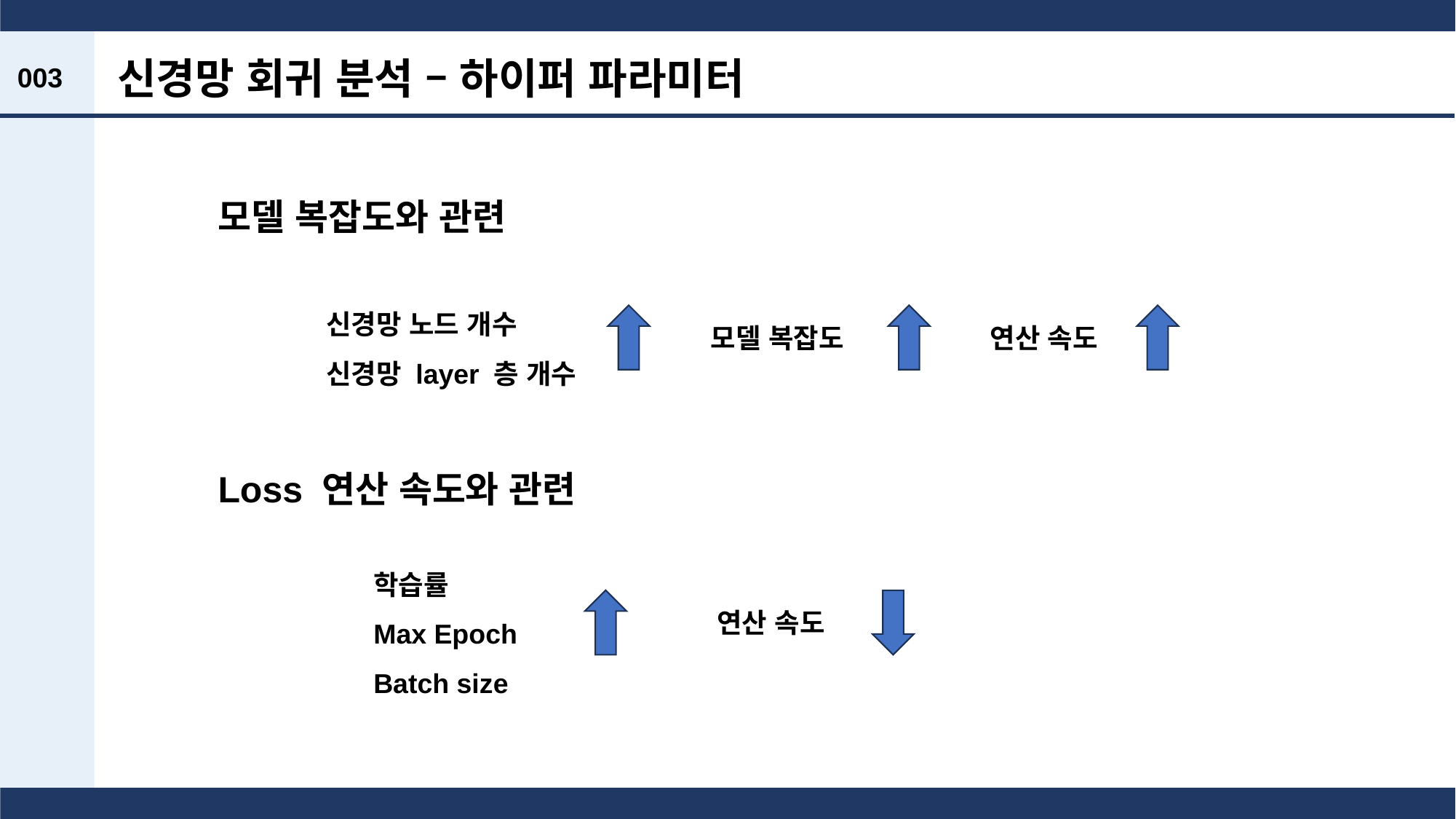

신경망 회귀 분석 – 하이퍼 파라미터
003
모델 복잡도와 관련
신경망 노드 개수
신경망 layer 층 개수

모델 복잡도
연산 속도
Loss 연산 속도와 관련
학습률
Max Epoch
Batch size

연산 속도